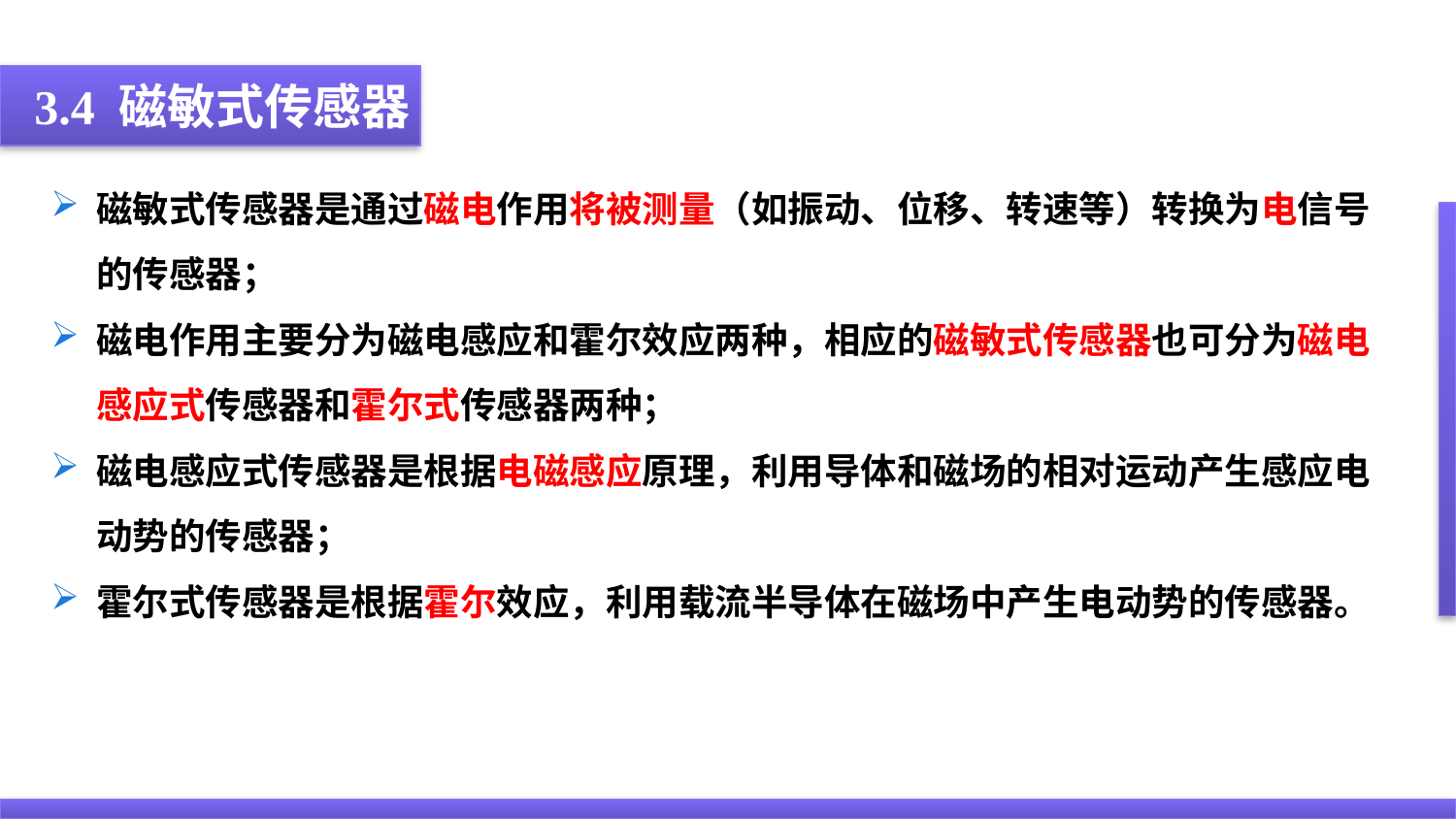

3.4 磁敏式传感器
磁敏式传感器是通过磁电作用将被测量（如振动、位移、转速等）转换为电信号的传感器；
磁电作用主要分为磁电感应和霍尔效应两种，相应的磁敏式传感器也可分为磁电感应式传感器和霍尔式传感器两种；
磁电感应式传感器是根据电磁感应原理，利用导体和磁场的相对运动产生感应电动势的传感器；
霍尔式传感器是根据霍尔效应，利用载流半导体在磁场中产生电动势的传感器。